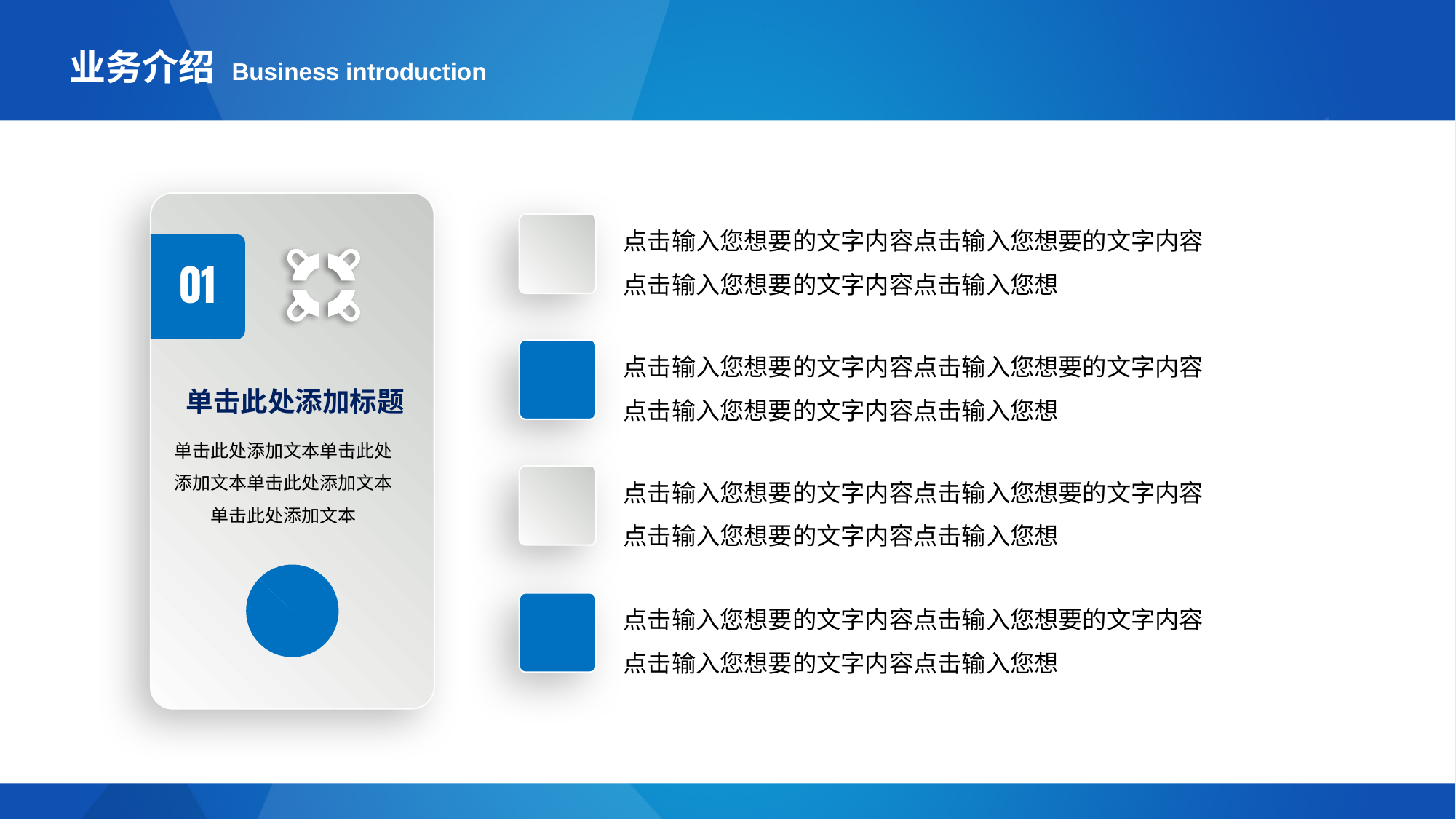

业务介绍 Business introduction

01
单击此处添加标题
单击此处添加文本单击此处添加文本单击此处添加文本单击此处添加文本

### Chart

| Category | 销售额 |
|---|---|
| 第一季度 | 87.0 |
| 第二季度 | 13.0 |
点击输入您想要的文字内容点击输入您想要的文字内容
点击输入您想要的文字内容点击输入您想

点击输入您想要的文字内容点击输入您想要的文字内容
点击输入您想要的文字内容点击输入您想

点击输入您想要的文字内容点击输入您想要的文字内容
点击输入您想要的文字内容点击输入您想

点击输入您想要的文字内容点击输入您想要的文字内容
点击输入您想要的文字内容点击输入您想